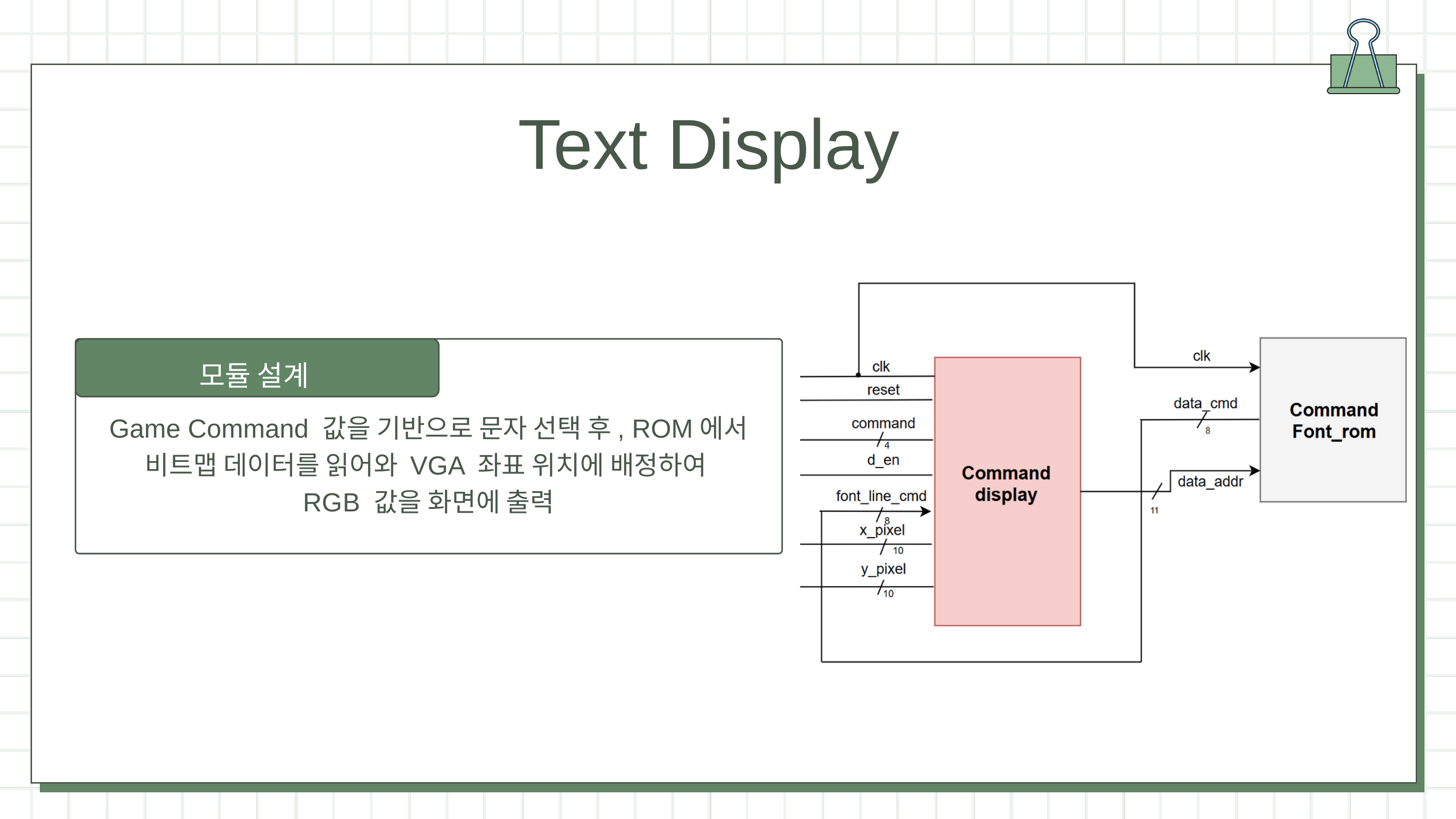

Text Display

모듈 설계

Game Command 값을 기반으로 문자 선택 후, ROM에서
비트맵 데이터를 읽어와 VGA 좌표 위치에 배정하여
RGB 값을 화면에 출력